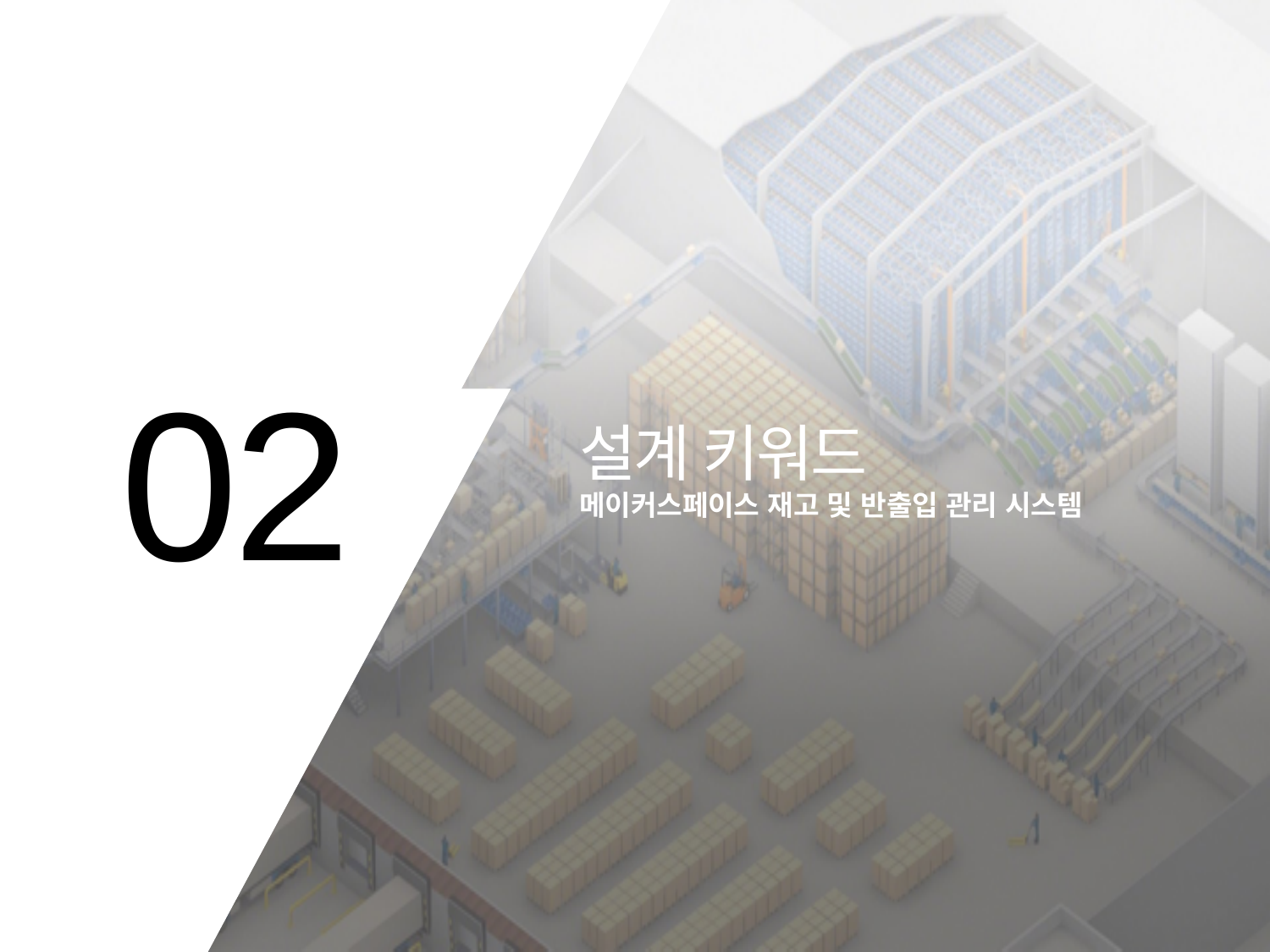

02
설계 키워드
메이커스페이스 재고 및 반출입 관리 시스템